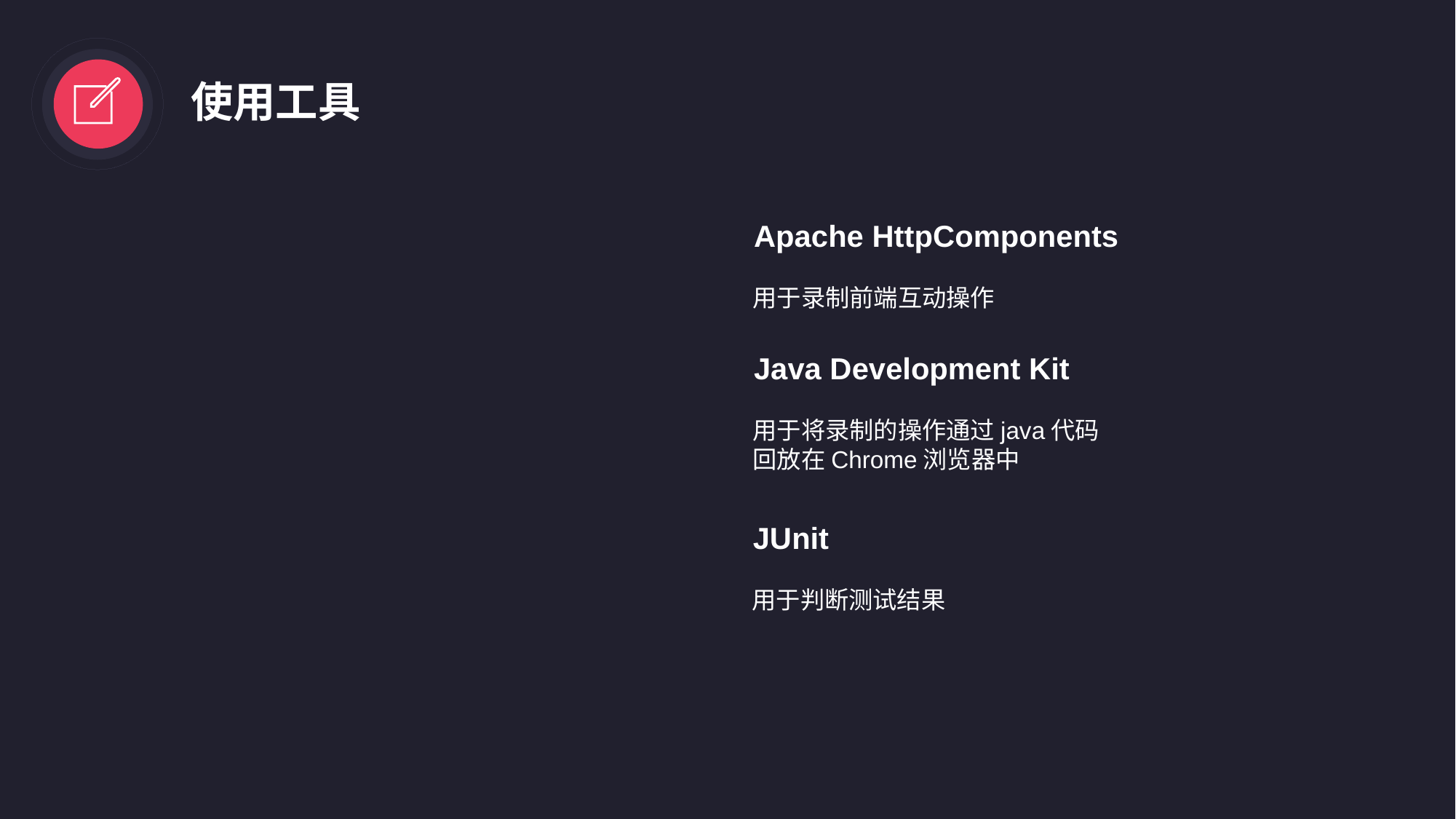

使用工具

Apache HttpComponents
用于录制前端互动操作
Java Development Kit
用于将录制的操作通过java代码回放在Chrome浏览器中
JUnit
用于判断测试结果